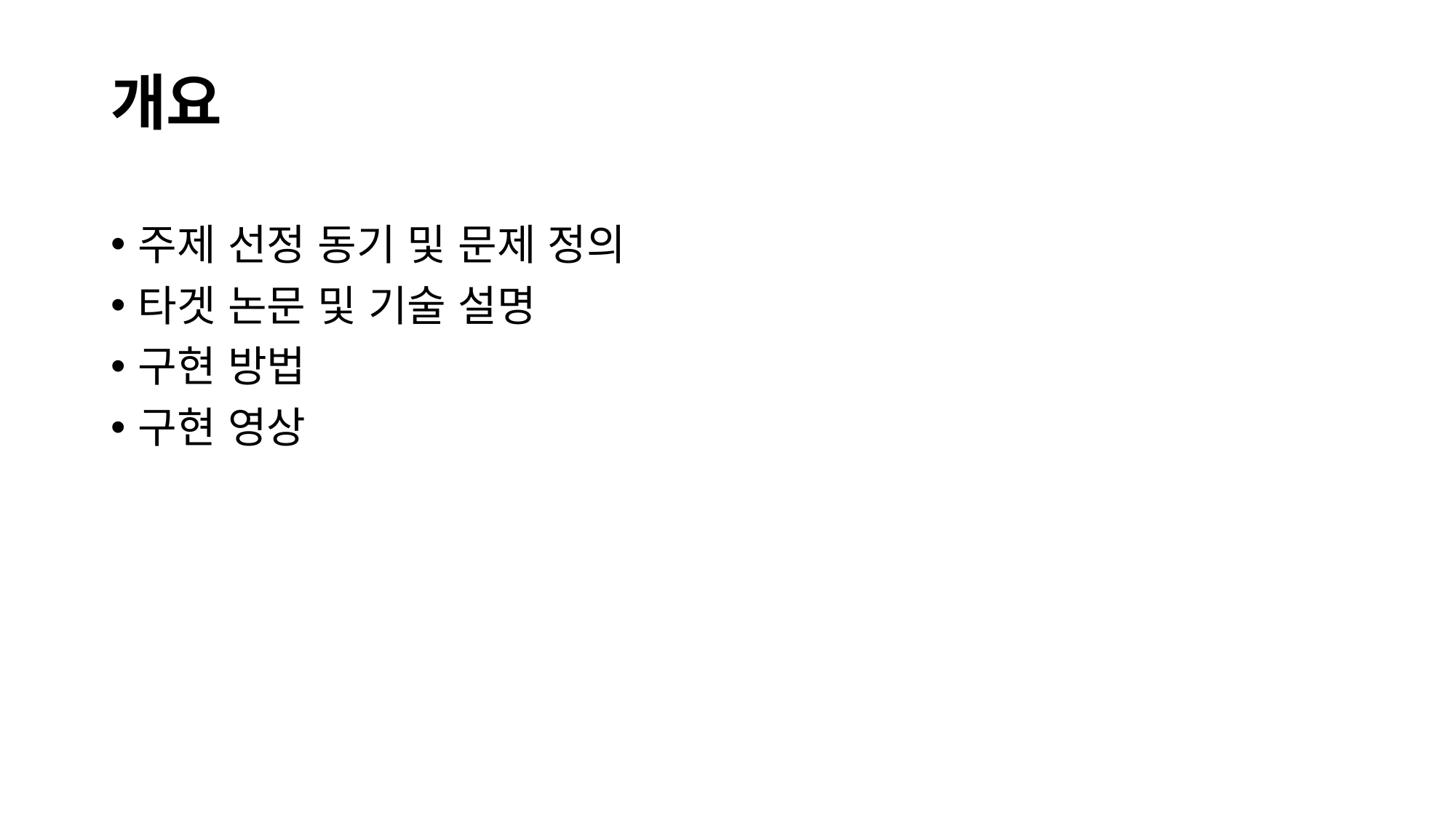

# 개요
주제 선정 동기 및 문제 정의
타겟 논문 및 기술 설명
구현 방법
구현 영상